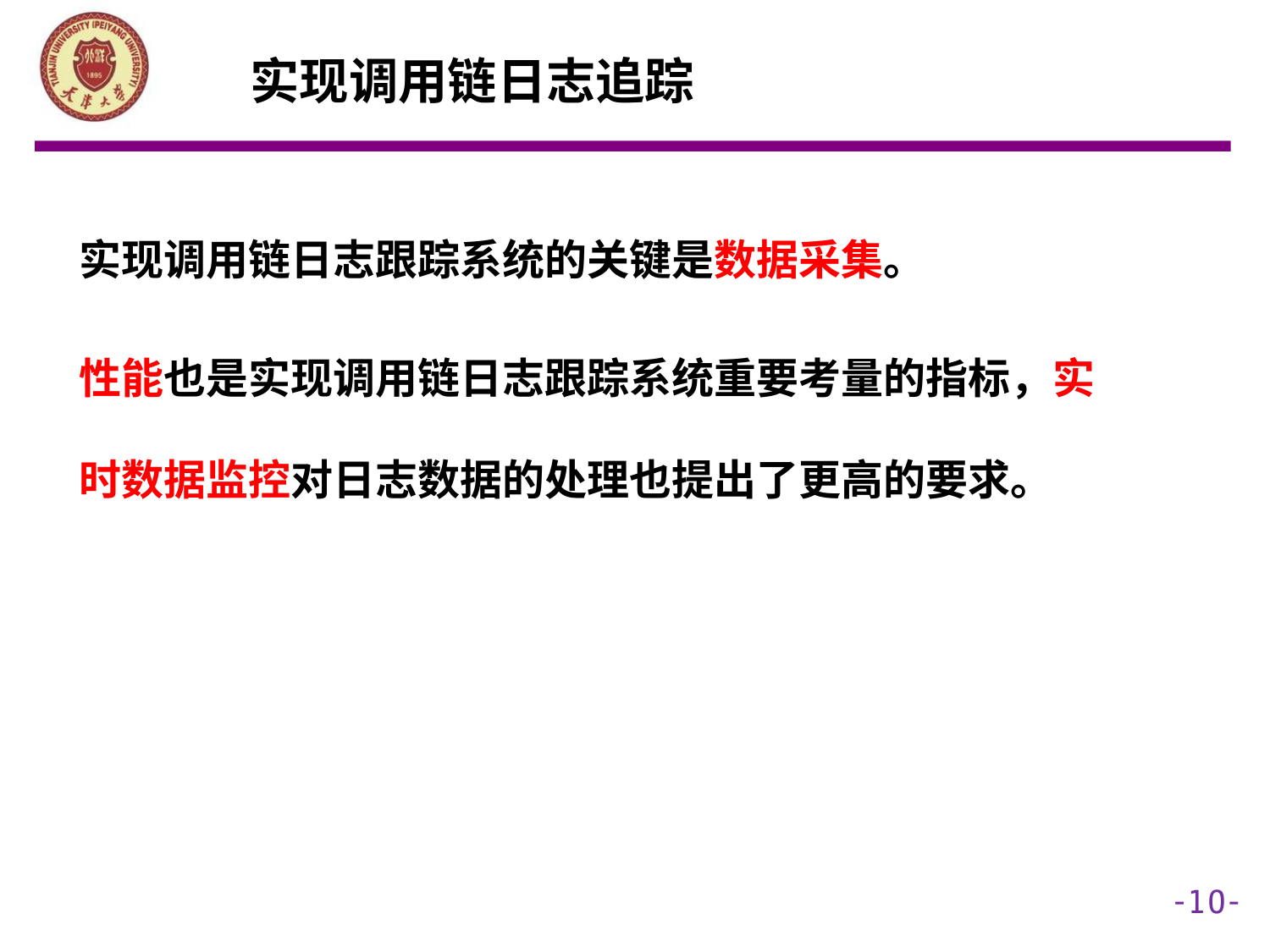

实现调用链日志追踪

实现调用链日志跟踪系统的关键是数据采集。
性能也是实现调用链日志跟踪系统重要考量的指标，实时数据监控对日志数据的处理也提出了更高的要求。